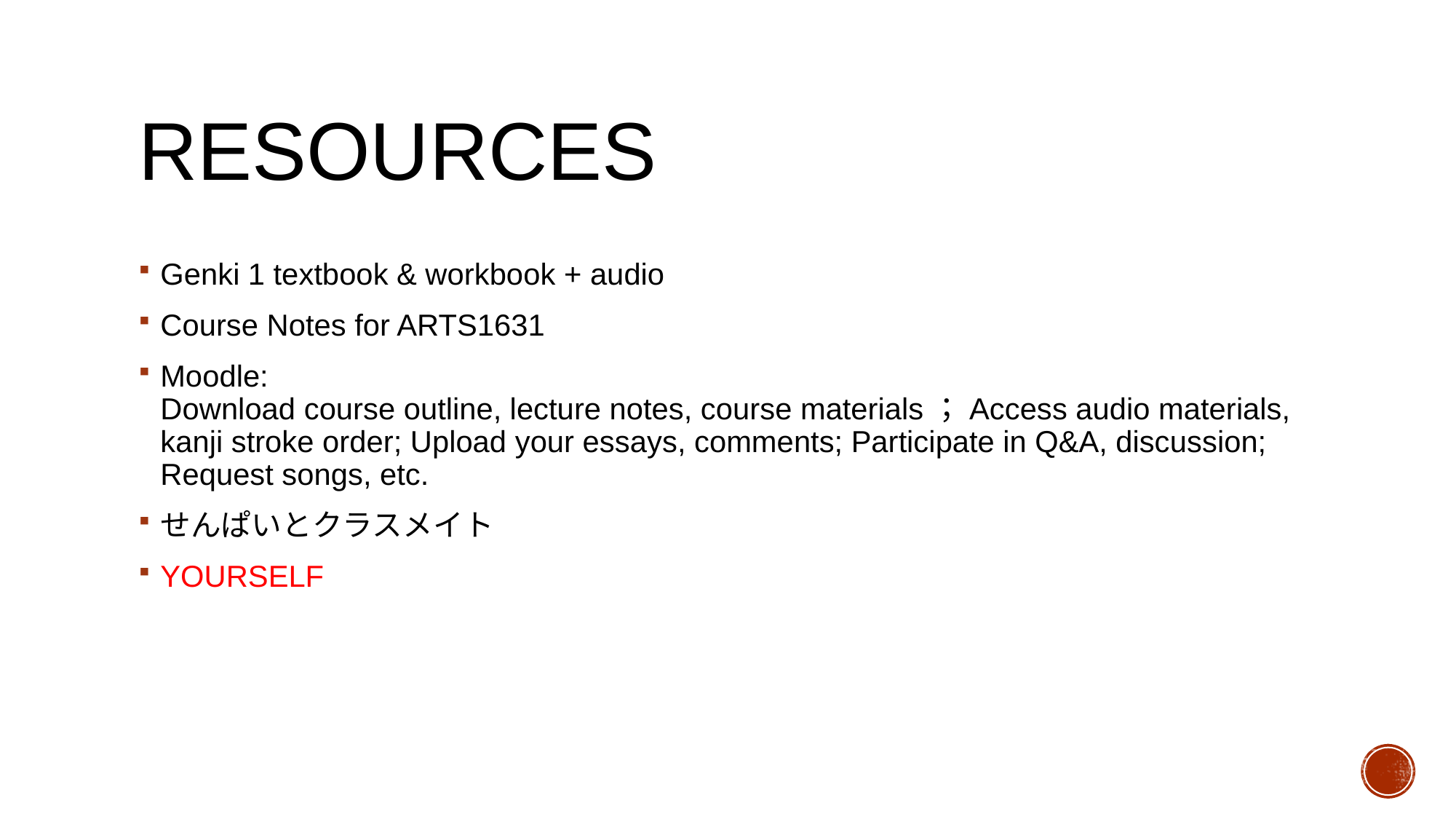

# Resources
Genki 1 textbook & workbook + audio
Course Notes for ARTS1631
Moodle:
Download course outline, lecture notes, course materials；Access audio materials, kanji stroke order; Upload your essays, comments; Participate in Q&A, discussion; Request songs, etc.
せんぱいとクラスメイト
YOURSELF